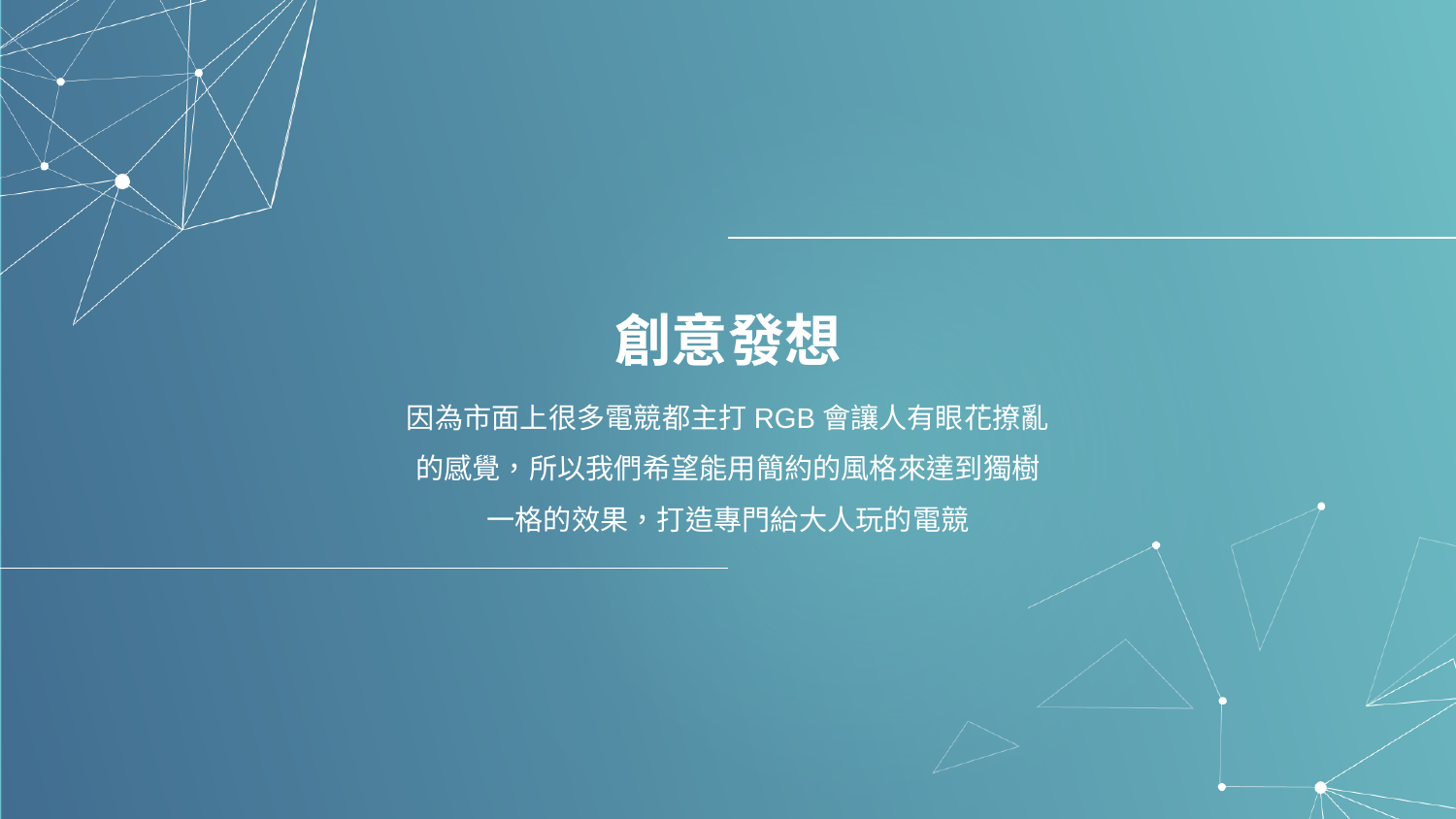

# 創意發想
因為市面上很多電競都主打RGB會讓人有眼花撩亂的感覺，所以我們希望能用簡約的風格來達到獨樹一格的效果，打造專門給大人玩的電競